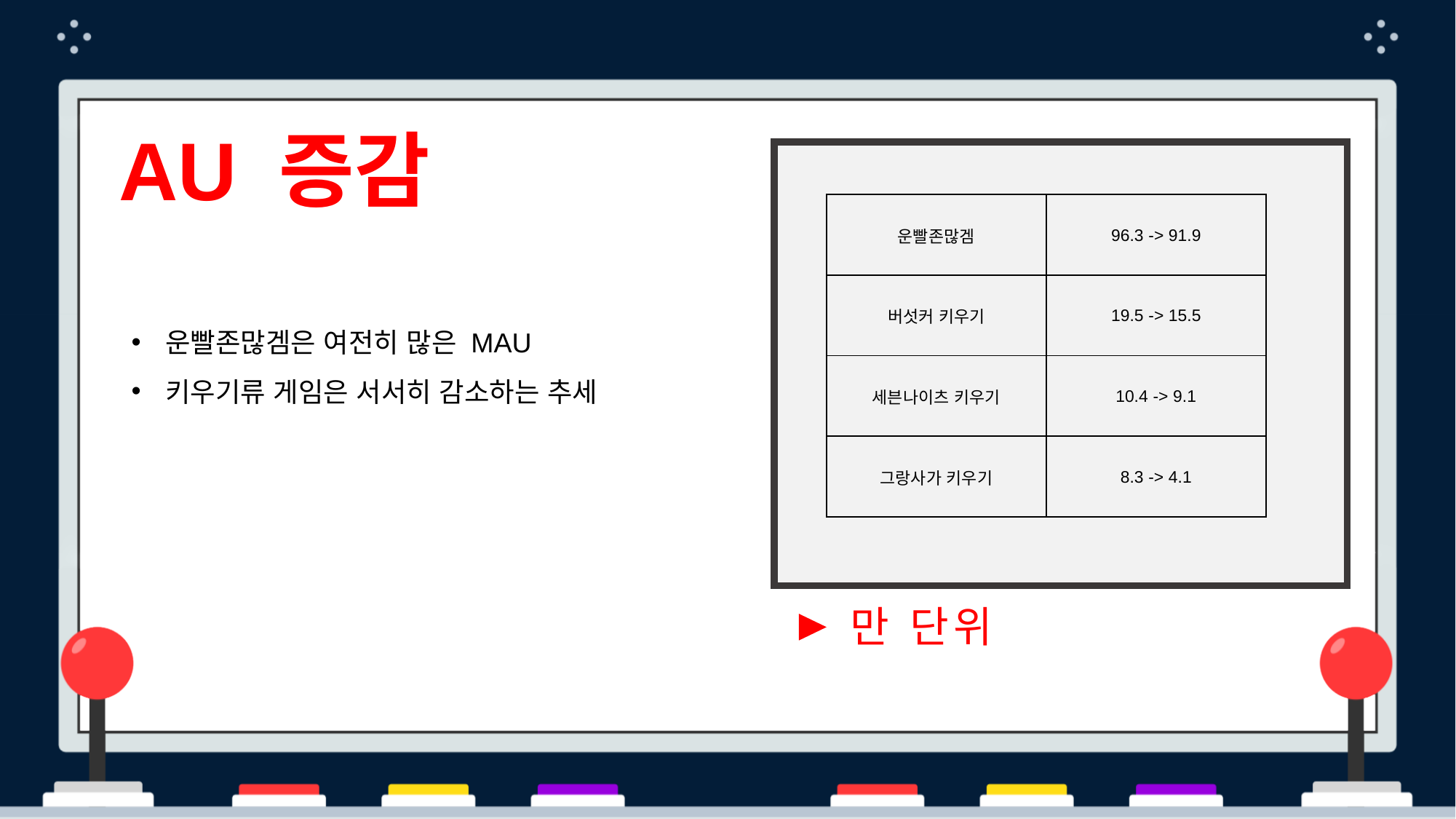

AU 증감

| 운빨존많겜 | 96.3 -> 91.9 |
| --- | --- |
| 버섯커 키우기 | 19.5 -> 15.5 |
| 세븐나이츠 키우기 | 10.4 -> 9.1 |
| 그랑사가 키우기 | 8.3 -> 4.1 |
운빨존많겜은 여전히 많은 MAU
키우기류 게임은 서서히 감소하는 추세
만 단위